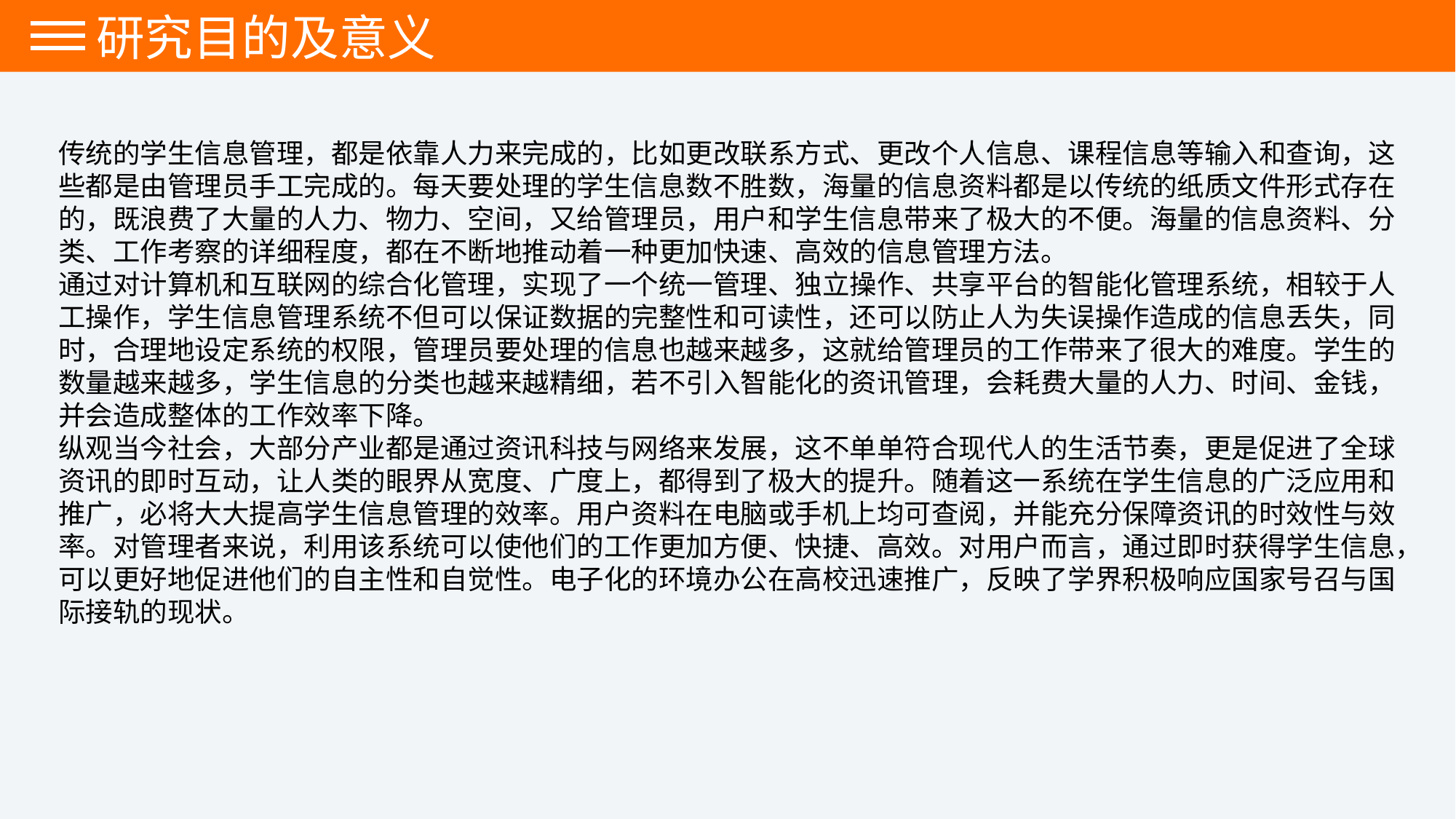

研究目的及意义
传统的学生信息管理，都是依靠人力来完成的，比如更改联系方式、更改个人信息、课程信息等输入和查询，这些都是由管理员手工完成的。每天要处理的学生信息数不胜数，海量的信息资料都是以传统的纸质文件形式存在的，既浪费了大量的人力、物力、空间，又给管理员，用户和学生信息带来了极大的不便。海量的信息资料、分类、工作考察的详细程度，都在不断地推动着一种更加快速、高效的信息管理方法。
通过对计算机和互联网的综合化管理，实现了一个统一管理、独立操作、共享平台的智能化管理系统，相较于人工操作，学生信息管理系统不但可以保证数据的完整性和可读性，还可以防止人为失误操作造成的信息丢失，同时，合理地设定系统的权限，管理员要处理的信息也越来越多，这就给管理员的工作带来了很大的难度。学生的数量越来越多，学生信息的分类也越来越精细，若不引入智能化的资讯管理，会耗费大量的人力、时间、金钱，并会造成整体的工作效率下降。
纵观当今社会，大部分产业都是通过资讯科技与网络来发展，这不单单符合现代人的生活节奏，更是促进了全球资讯的即时互动，让人类的眼界从宽度、广度上，都得到了极大的提升。随着这一系统在学生信息的广泛应用和推广，必将大大提高学生信息管理的效率。用户资料在电脑或手机上均可查阅，并能充分保障资讯的时效性与效率。对管理者来说，利用该系统可以使他们的工作更加方便、快捷、高效。对用户而言，通过即时获得学生信息，可以更好地促进他们的自主性和自觉性。电子化的环境办公在高校迅速推广，反映了学界积极响应国家号召与国际接轨的现状。